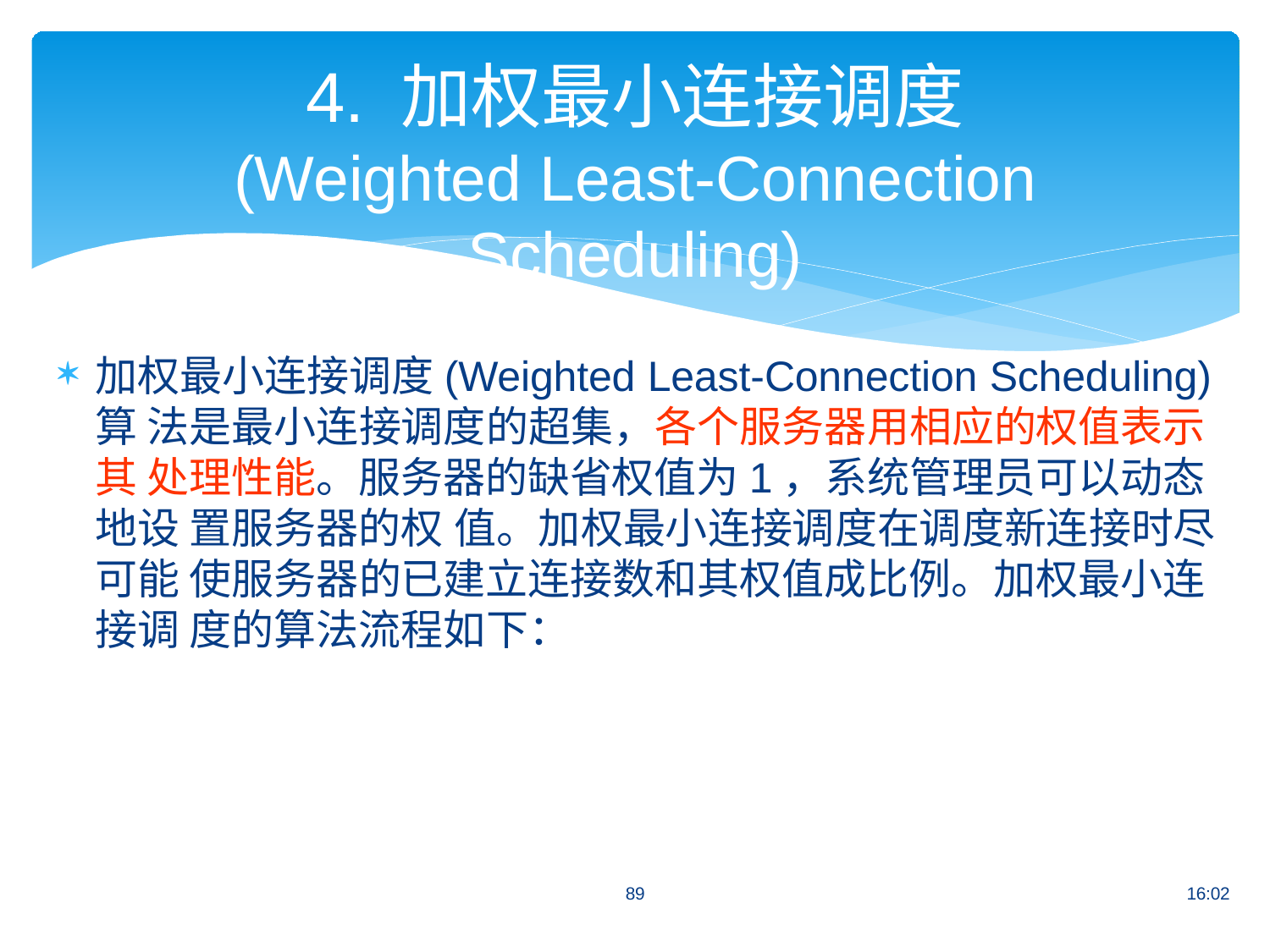

# 4. 加权最小连接调度
(Weighted Least-Connection Scheduling)

加权最小连接调度(Weighted Least-Connection Scheduling)算 法是最小连接调度的超集，各个服务器用相应的权值表示其 处理性能。服务器的缺省权值为1，系统管理员可以动态地设 置服务器的权值。加权最小连接调度在调度新连接时尽可能 使服务器的已建立连接数和其权值成比例。加权最小连接调 度的算法流程如下：
89
16:02